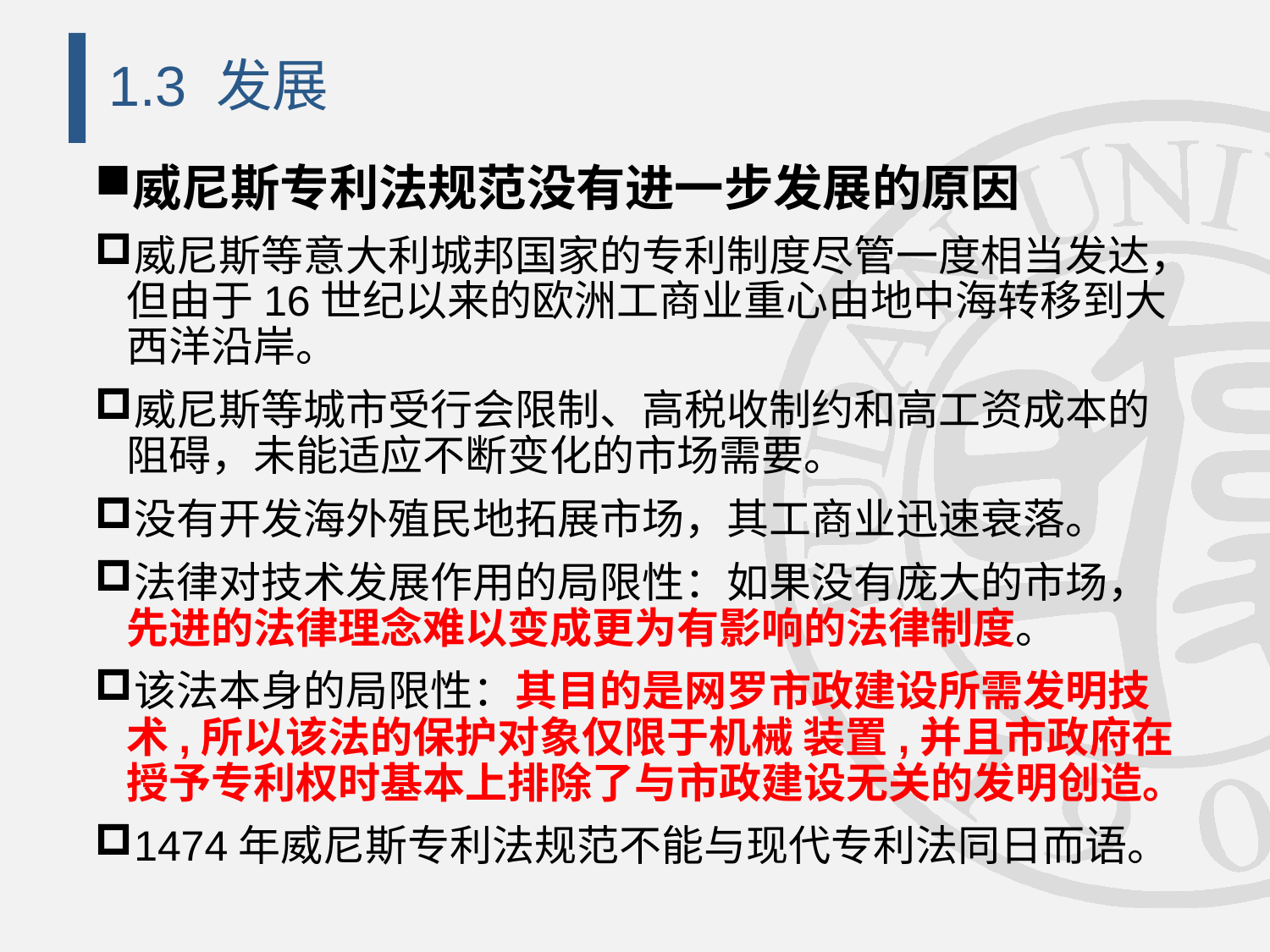

# 1.3 发展
威尼斯专利法规范没有进一步发展的原因
威尼斯等意大利城邦国家的专利制度尽管一度相当发达，但由于16世纪以来的欧洲工商业重心由地中海转移到大西洋沿岸。
威尼斯等城市受行会限制、高税收制约和高工资成本的阻碍，未能适应不断变化的市场需要。
没有开发海外殖民地拓展市场，其工商业迅速衰落。
法律对技术发展作用的局限性：如果没有庞大的市场，先进的法律理念难以变成更为有影响的法律制度。
该法本身的局限性：其目的是网罗市政建设所需发明技术,所以该法的保护对象仅限于机械 装置,并且市政府在授予专利权时基本上排除了与市政建设无关的发明创造。
1474年威尼斯专利法规范不能与现代专利法同日而语。